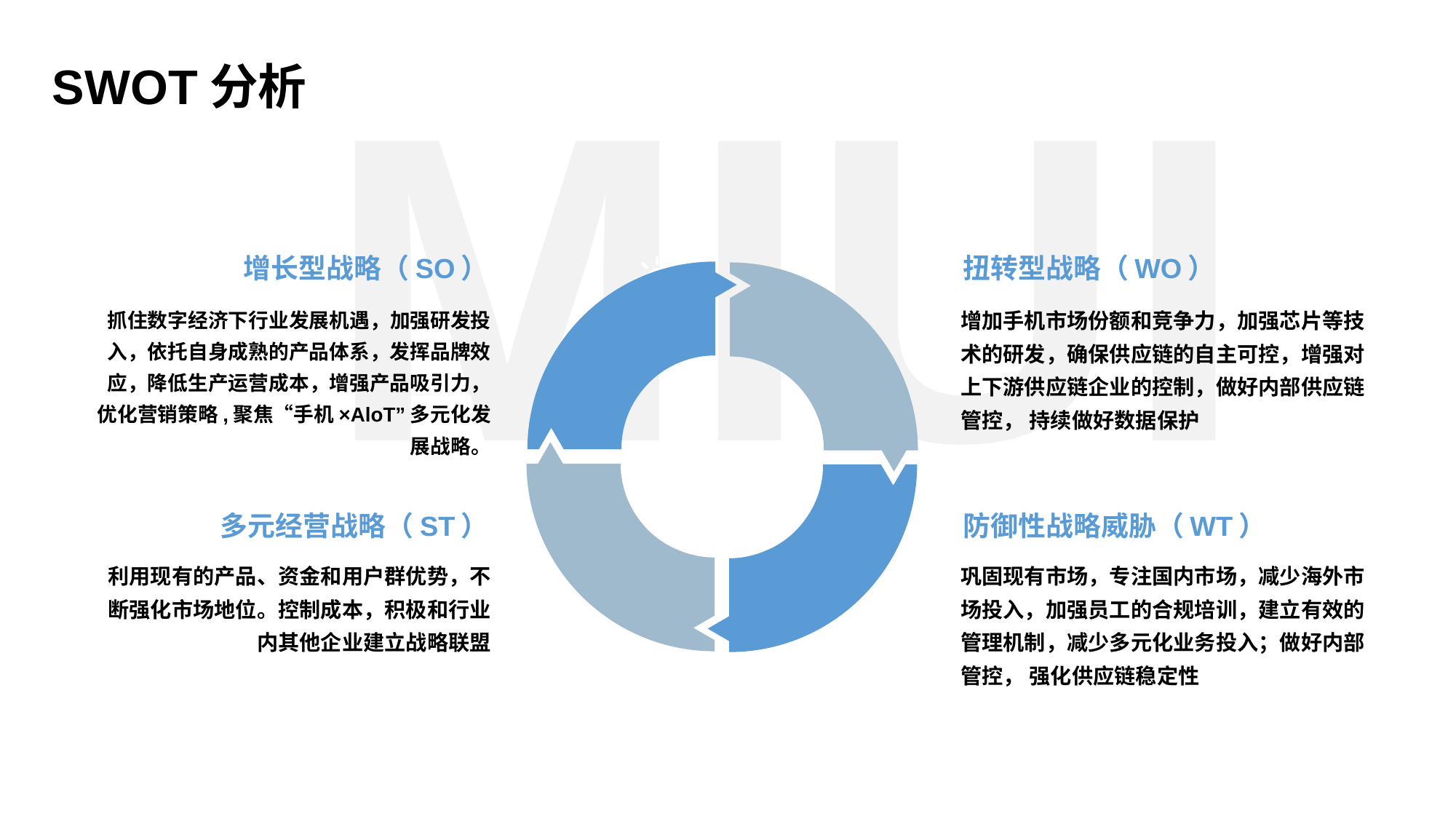

MIUI
SWOT分析
增长型战略（SO）
扭转型战略（WO）

抓住数字经济下行业发展机遇，加强研发投入，依托自身成熟的产品体系，发挥品牌效应，降低生产运营成本，增强产品吸引力，优化营销策略,聚焦“手机×AloT”多元化发展战略。
增加手机市场份额和竞争力，加强芯片等技术的研发，确保供应链的自主可控，增强对上下游供应链企业的控制，做好内部供应链管控， 持续做好数据保护
MIUI

多元经营战略（ST）
防御性战略威胁（WT）
利用现有的产品、资金和用户群优势，不断强化市场地位。控制成本，积极和行业 内其他企业建立战略联盟
巩固现有市场，专注国内市场，减少海外市场投入，加强员工的合规培训，建立有效的管理机制，减少多元化业务投入；做好内部管控， 强化供应链稳定性